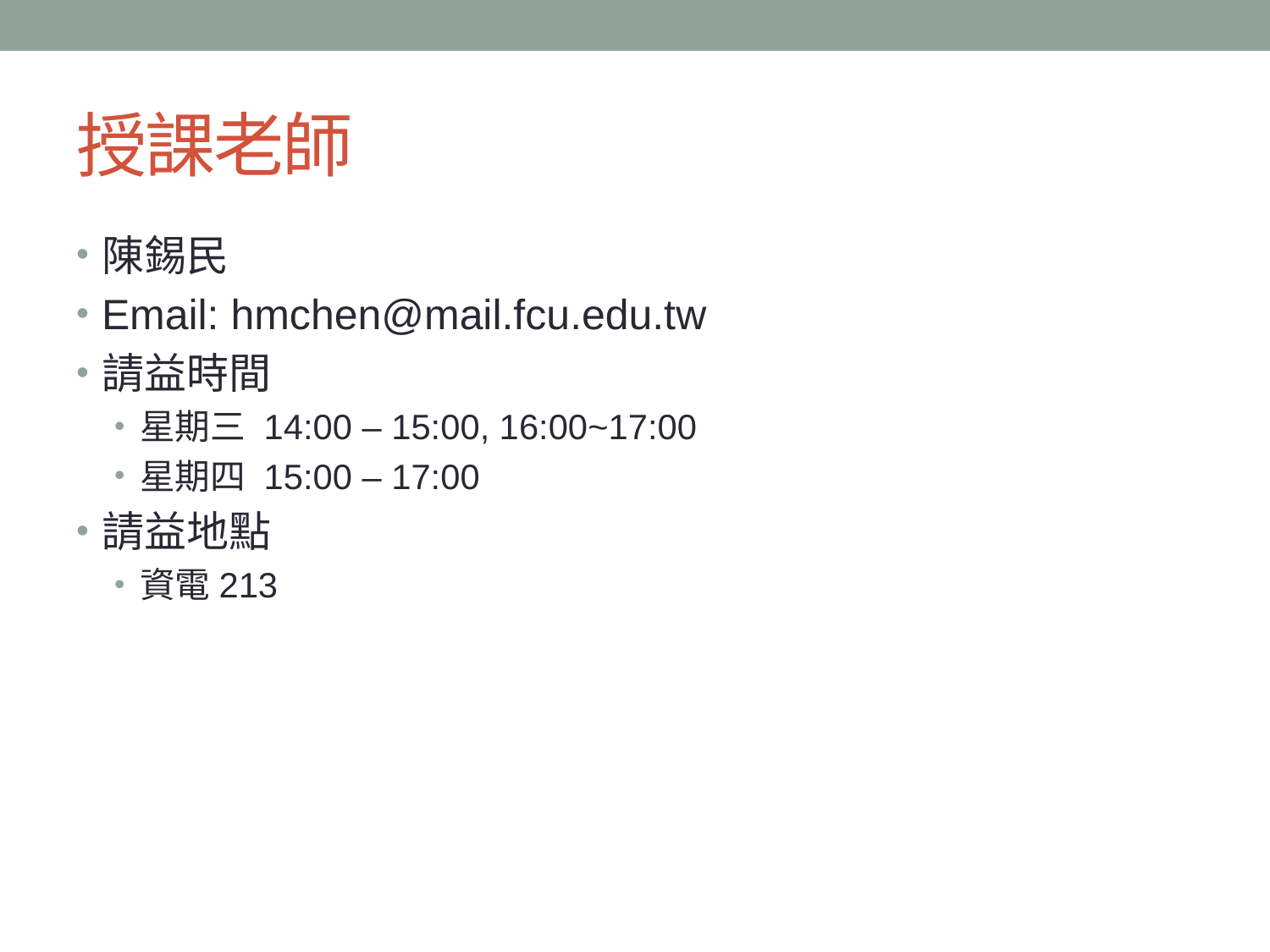

# 授課老師
陳錫民
Email: hmchen@mail.fcu.edu.tw
請益時間
星期三 14:00 – 15:00, 16:00~17:00
星期四 15:00 – 17:00
請益地點
資電213